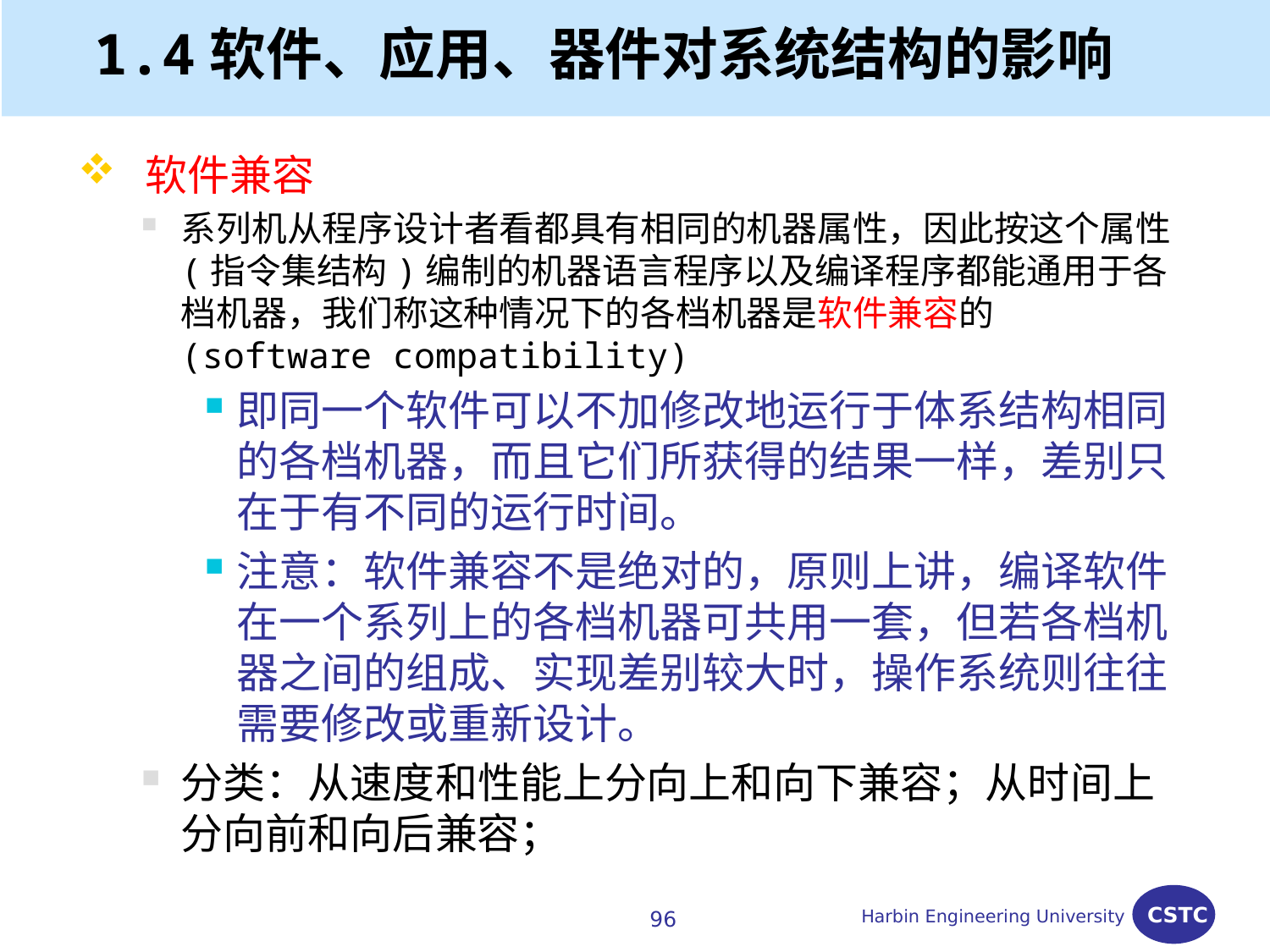

# 1.4软件、应用、器件对系统结构的影响
 软件兼容
系列机从程序设计者看都具有相同的机器属性，因此按这个属性(指令集结构)编制的机器语言程序以及编译程序都能通用于各档机器，我们称这种情况下的各档机器是软件兼容的 (software compatibility)
即同一个软件可以不加修改地运行于体系结构相同的各档机器，而且它们所获得的结果一样，差别只在于有不同的运行时间。
注意：软件兼容不是绝对的，原则上讲，编译软件在一个系列上的各档机器可共用一套，但若各档机器之间的组成、实现差别较大时，操作系统则往往需要修改或重新设计。
分类：从速度和性能上分向上和向下兼容；从时间上分向前和向后兼容；

96
Harbin Engineering University